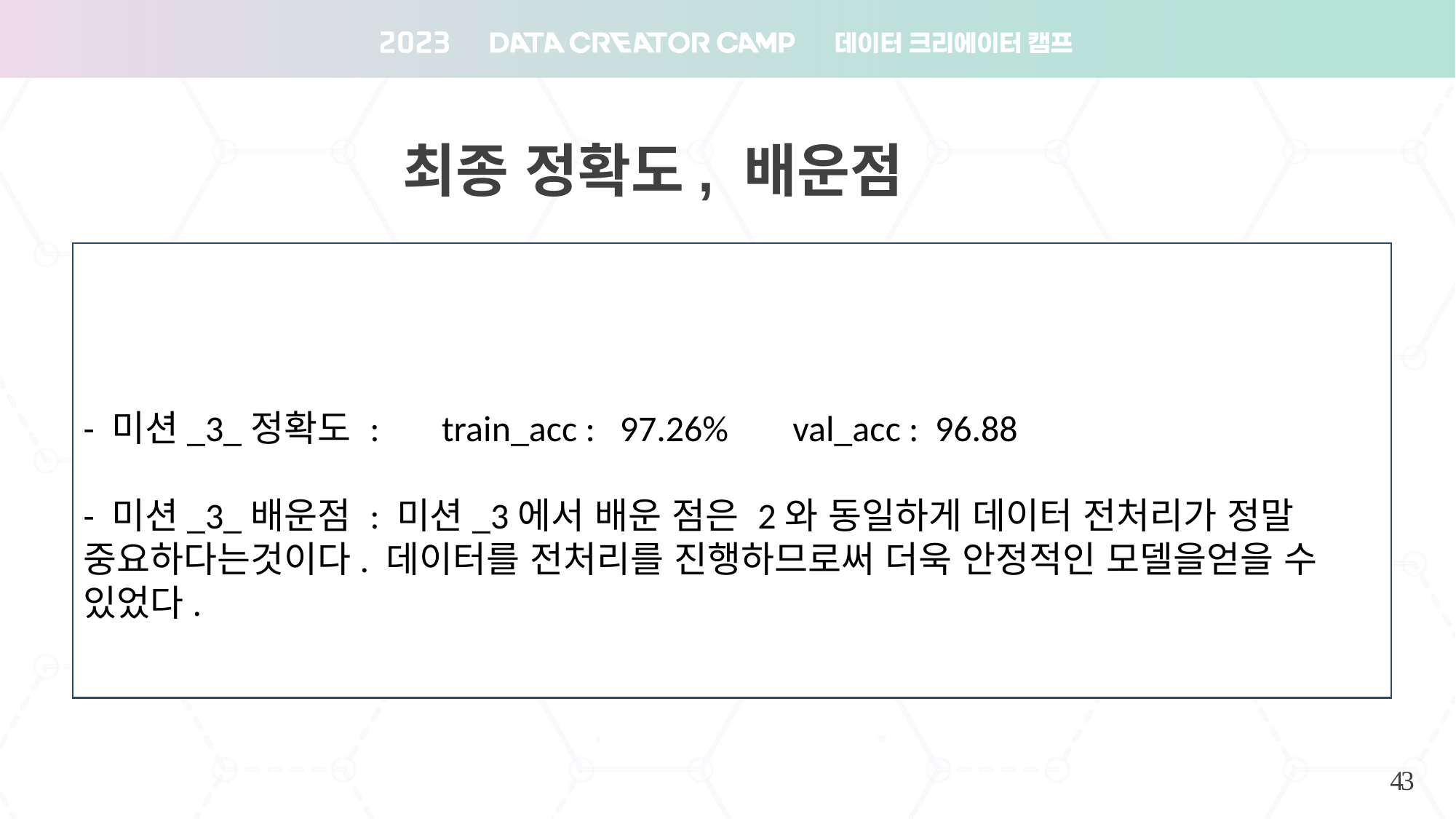

최종 정확도, 배운점

- 미션_3_정확도 : 　train_acc :   97.26%　 val_acc :  96.88

- 미션_3_배운점 : 미션_3에서 배운 점은 2와 동일하게 데이터 전처리가 정말 중요하다는것이다. 데이터를 전처리를 진행하므로써 더욱 안정적인 모델을얻을 수 있었다.

43